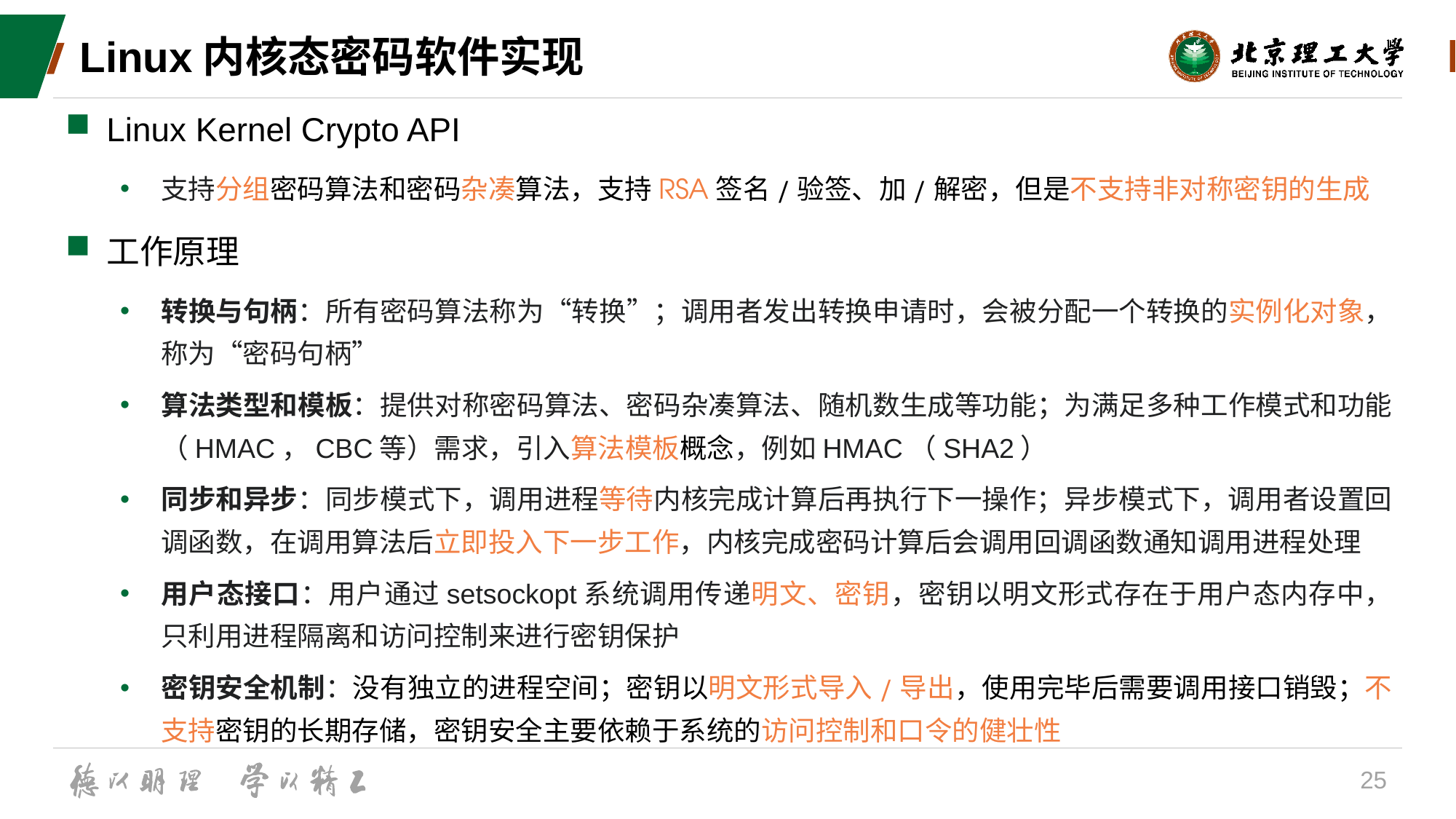

# Linux内核态密码软件实现
Linux Kernel Crypto API
支持分组密码算法和密码杂凑算法，支持RSA签名/验签、加/解密，但是不支持非对称密钥的生成
工作原理
转换与句柄：所有密码算法称为“转换”；调用者发出转换申请时，会被分配一个转换的实例化对象，称为“密码句柄”
算法类型和模板：提供对称密码算法、密码杂凑算法、随机数生成等功能；为满足多种工作模式和功能（HMAC，CBC等）需求，引入算法模板概念，例如HMAC（SHA2）
同步和异步：同步模式下，调用进程等待内核完成计算后再执行下一操作；异步模式下，调用者设置回调函数，在调用算法后立即投入下一步工作，内核完成密码计算后会调用回调函数通知调用进程处理
用户态接口：用户通过setsockopt系统调用传递明文、密钥，密钥以明文形式存在于用户态内存中，只利用进程隔离和访问控制来进行密钥保护
密钥安全机制：没有独立的进程空间；密钥以明文形式导入/导出，使用完毕后需要调用接口销毁；不支持密钥的长期存储，密钥安全主要依赖于系统的访问控制和口令的健壮性